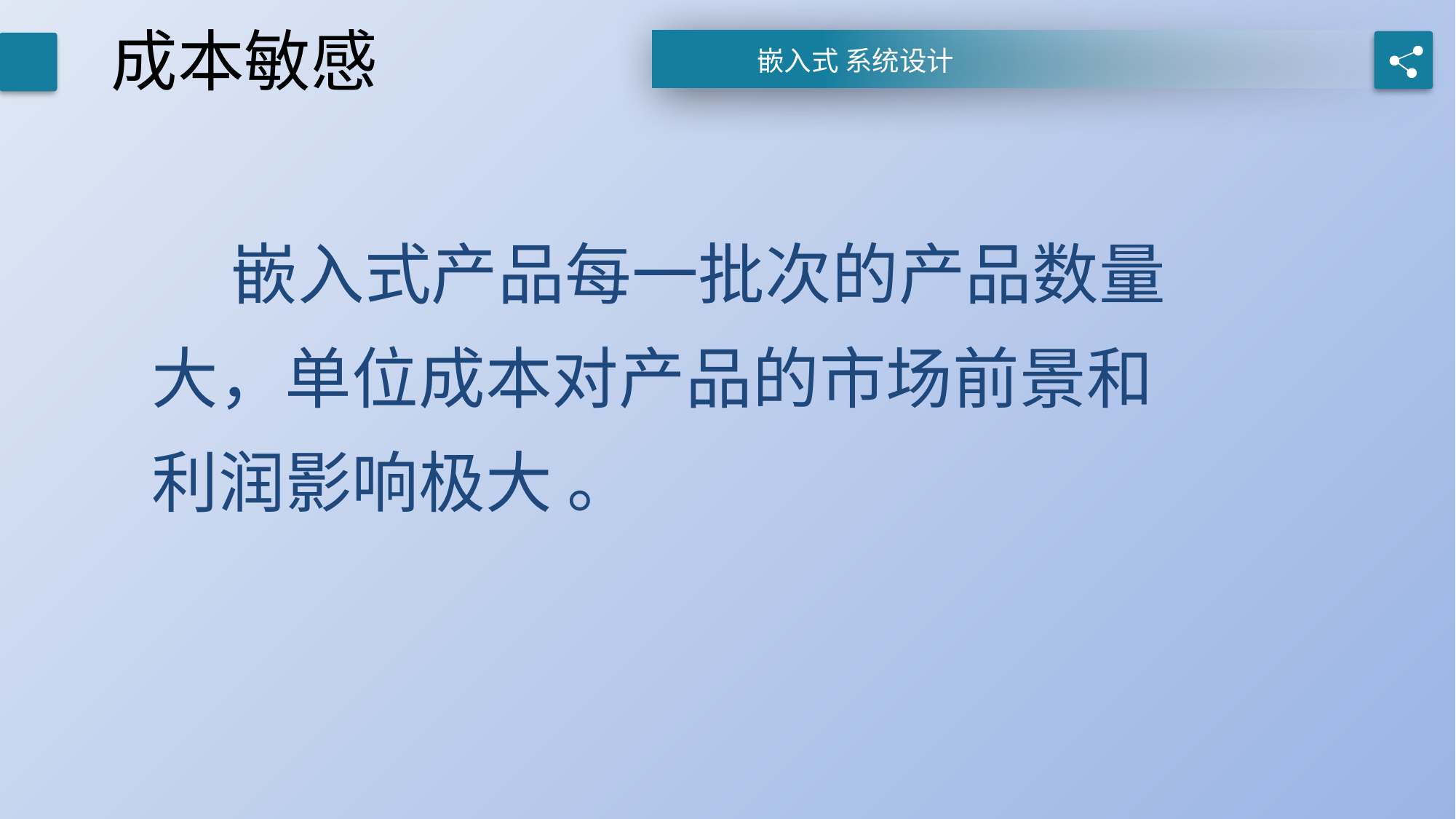

# 成本敏感

       嵌入式产品每一批次的产品数量大，单位成本对产品的市场前景和利润影响极大 。